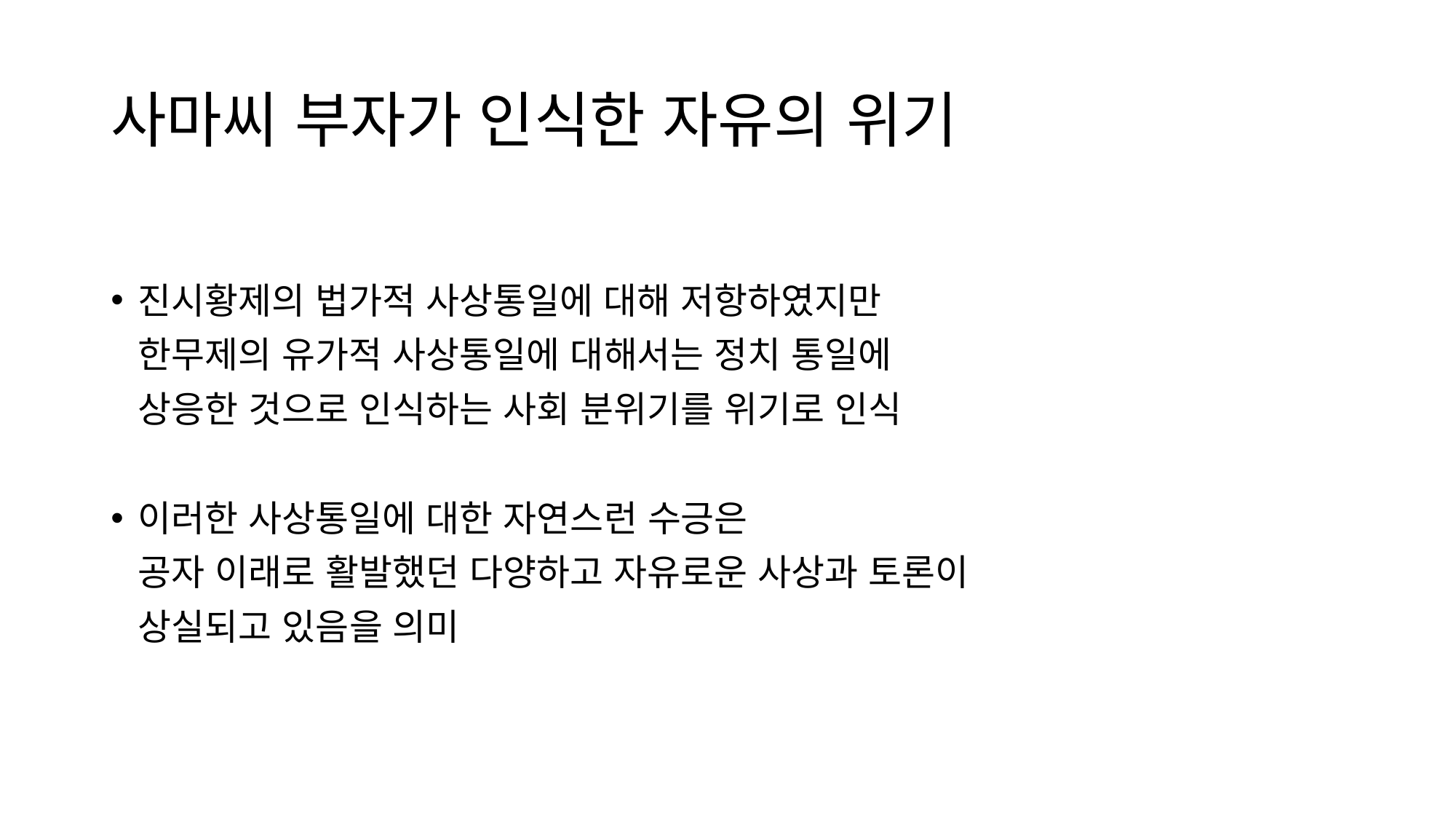

# 사마씨 부자가 인식한 자유의 위기

진시황제의 법가적 사상통일에 대해 저항하였지만
	한무제의 유가적 사상통일에 대해서는 정치 통일에
 	상응한 것으로 인식하는 사회 분위기를 위기로 인식

이러한 사상통일에 대한 자연스런 수긍은
  	공자 이래로 활발했던 다양하고 자유로운 사상과 토론이
	상실되고 있음을 의미